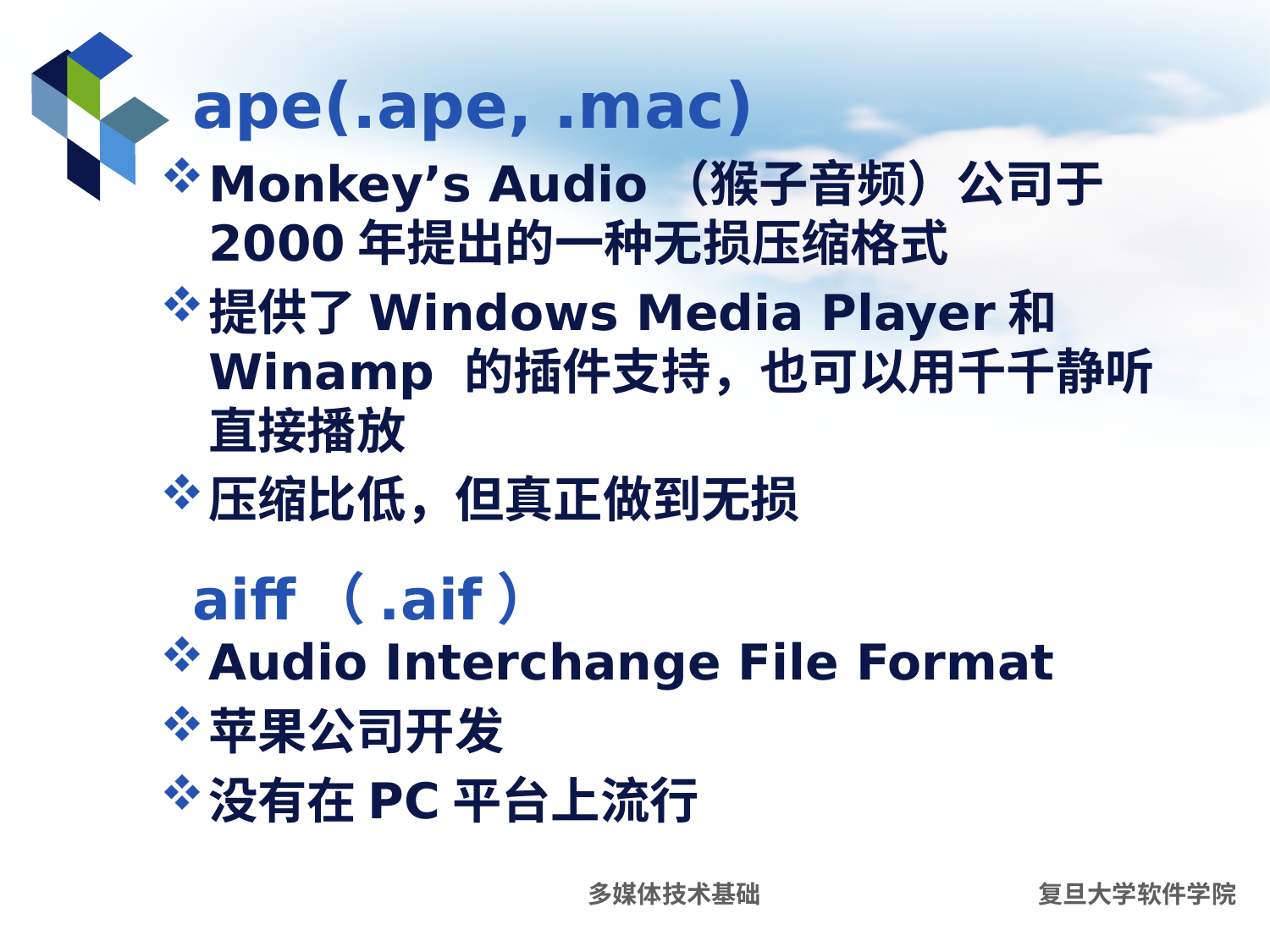

# ape(.ape, .mac)
Monkey’s Audio（猴子音频）公司于2000年提出的一种无损压缩格式
提供了Windows Media Player和Winamp 的插件支持，也可以用千千静听直接播放
压缩比低，但真正做到无损
aiff（.aif）
Audio Interchange File Format
苹果公司开发
没有在PC平台上流行
多媒体技术基础